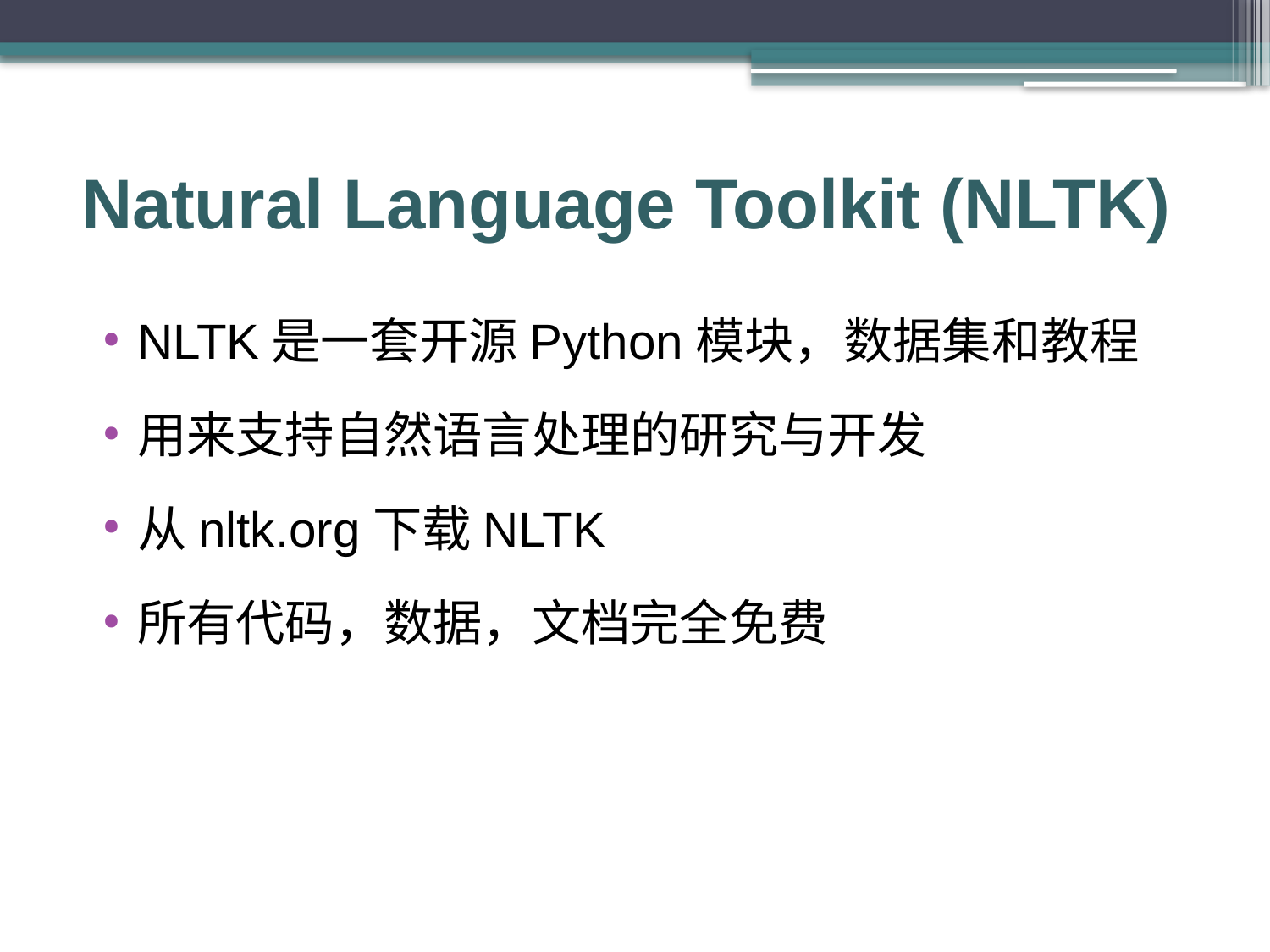

# Natural Language Toolkit (NLTK)

NLTK是一套开源Python模块，数据集和教程
用来支持自然语言处理的研究与开发
从nltk.org下载NLTK
所有代码，数据，文档完全免费